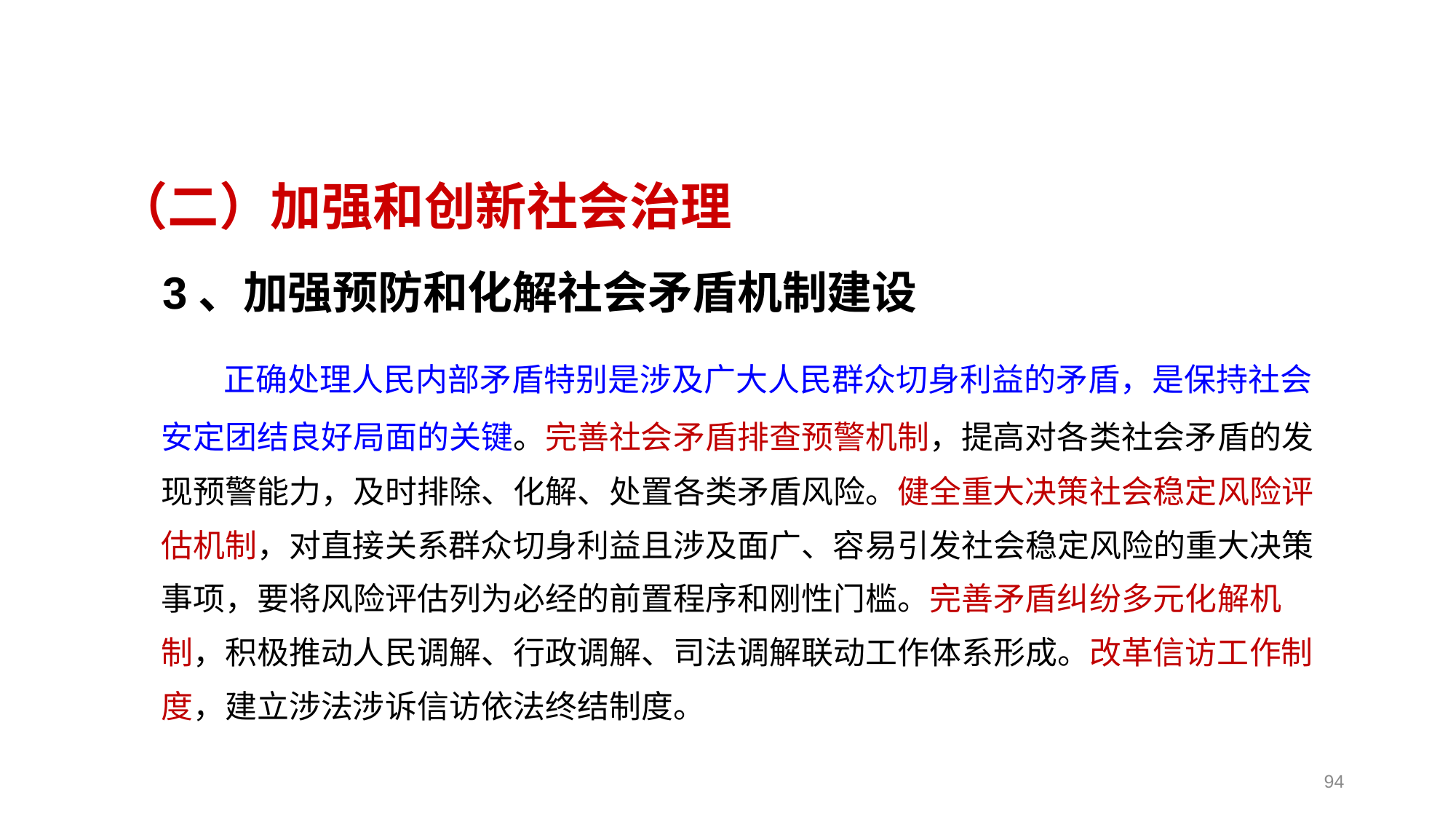

（二）加强和创新社会治理

3、加强预防和化解社会矛盾机制建设
　 正确处理人民内部矛盾特别是涉及广大人民群众切身利益的矛盾，是保持社会安定团结良好局面的关键。完善社会矛盾排查预警机制，提高对各类社会矛盾的发现预警能力，及时排除、化解、处置各类矛盾风险。健全重大决策社会稳定风险评估机制，对直接关系群众切身利益且涉及面广、容易引发社会稳定风险的重大决策事项，要将风险评估列为必经的前置程序和刚性门槛。完善矛盾纠纷多元化解机制，积极推动人民调解、行政调解、司法调解联动工作体系形成。改革信访工作制度，建立涉法涉诉信访依法终结制度。

94